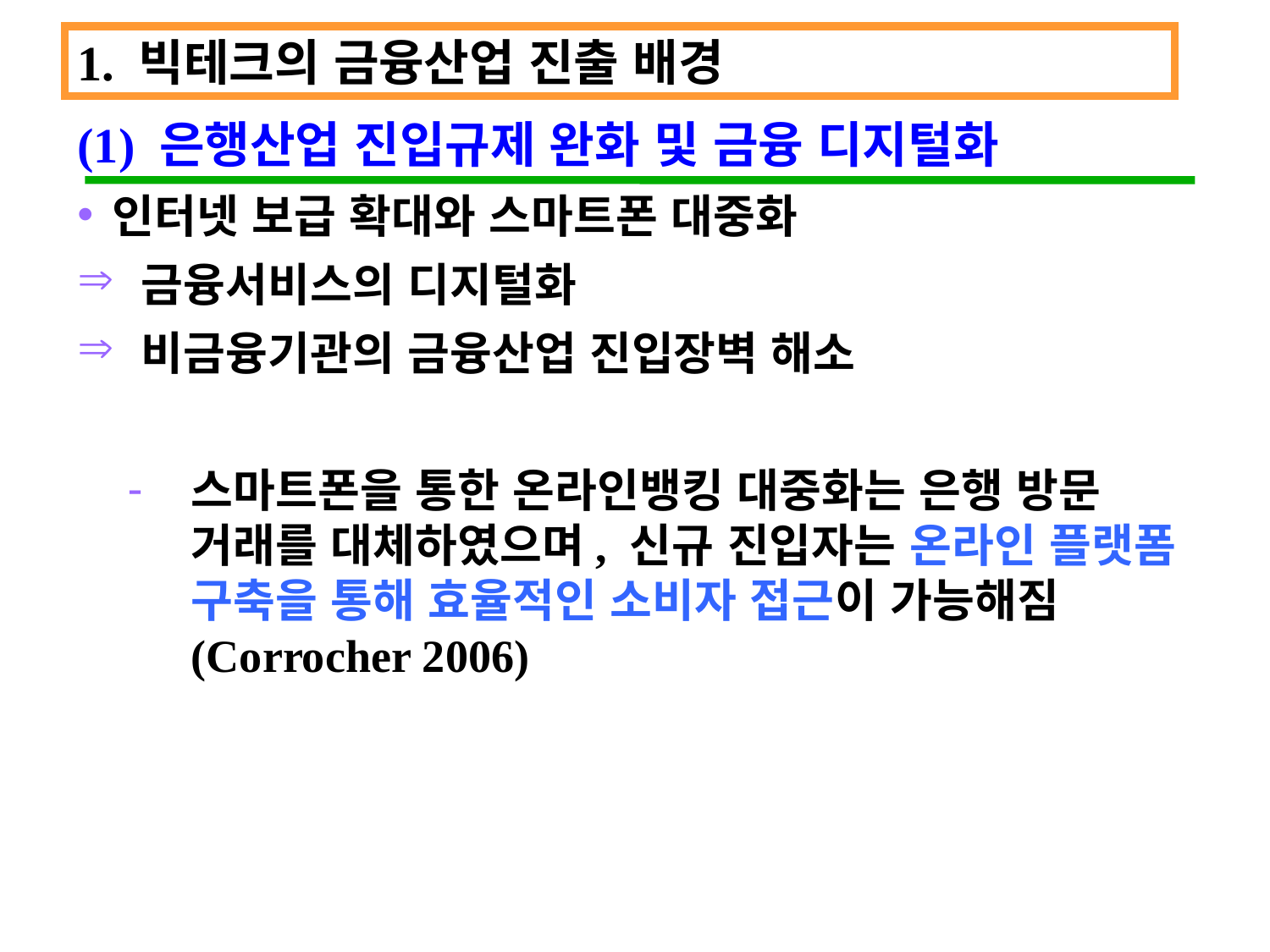

1. 빅테크의 금융산업 진출 배경
(1) 은행산업 진입규제 완화 및 금융 디지털화
인터넷 보급 확대와 스마트폰 대중화
금융서비스의 디지털화
비금융기관의 금융산업 진입장벽 해소

스마트폰을 통한 온라인뱅킹 대중화는 은행 방문 거래를 대체하였으며, 신규 진입자는 온라인 플랫폼 구축을 통해 효율적인 소비자 접근이 가능해짐 (Corrocher 2006)